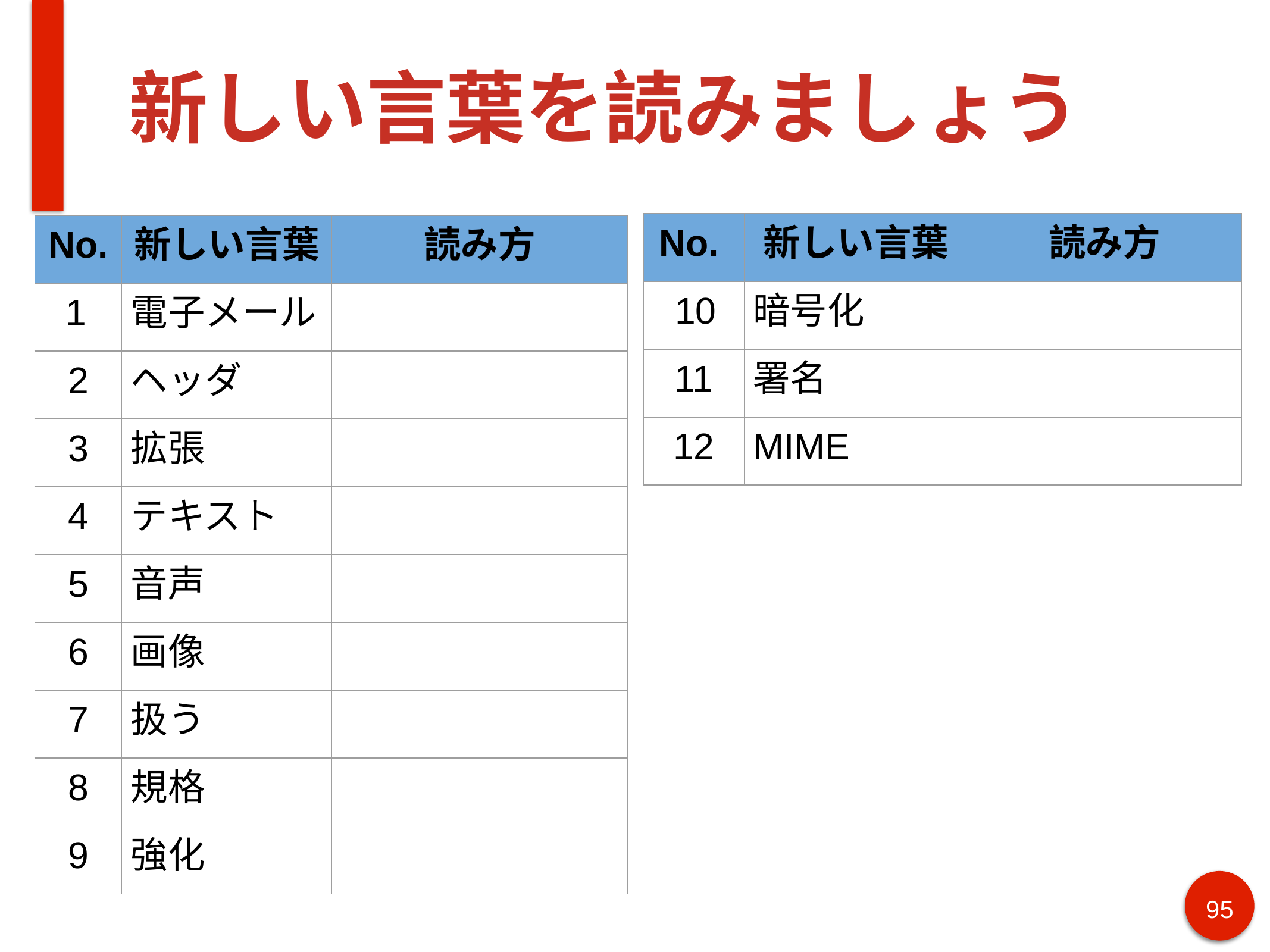

# 新しい言葉を読みましょう
| No. | 新しい言葉 | 読み方 |
| --- | --- | --- |
| 10 | 暗号化 |  |
| 11 | 署名 |  |
| 12 | MIME |  |
| No. | 新しい言葉 | 読み方 |
| --- | --- | --- |
| 1 | 電子メール |  |
| 2 | ヘッダ |  |
| 3 | 拡張 |  |
| 4 | テキスト |  |
| 5 | 音声 |  |
| 6 | 画像 |  |
| 7 | 扱う |  |
| 8 | 規格 |  |
| 9 | 強化 |  |
95